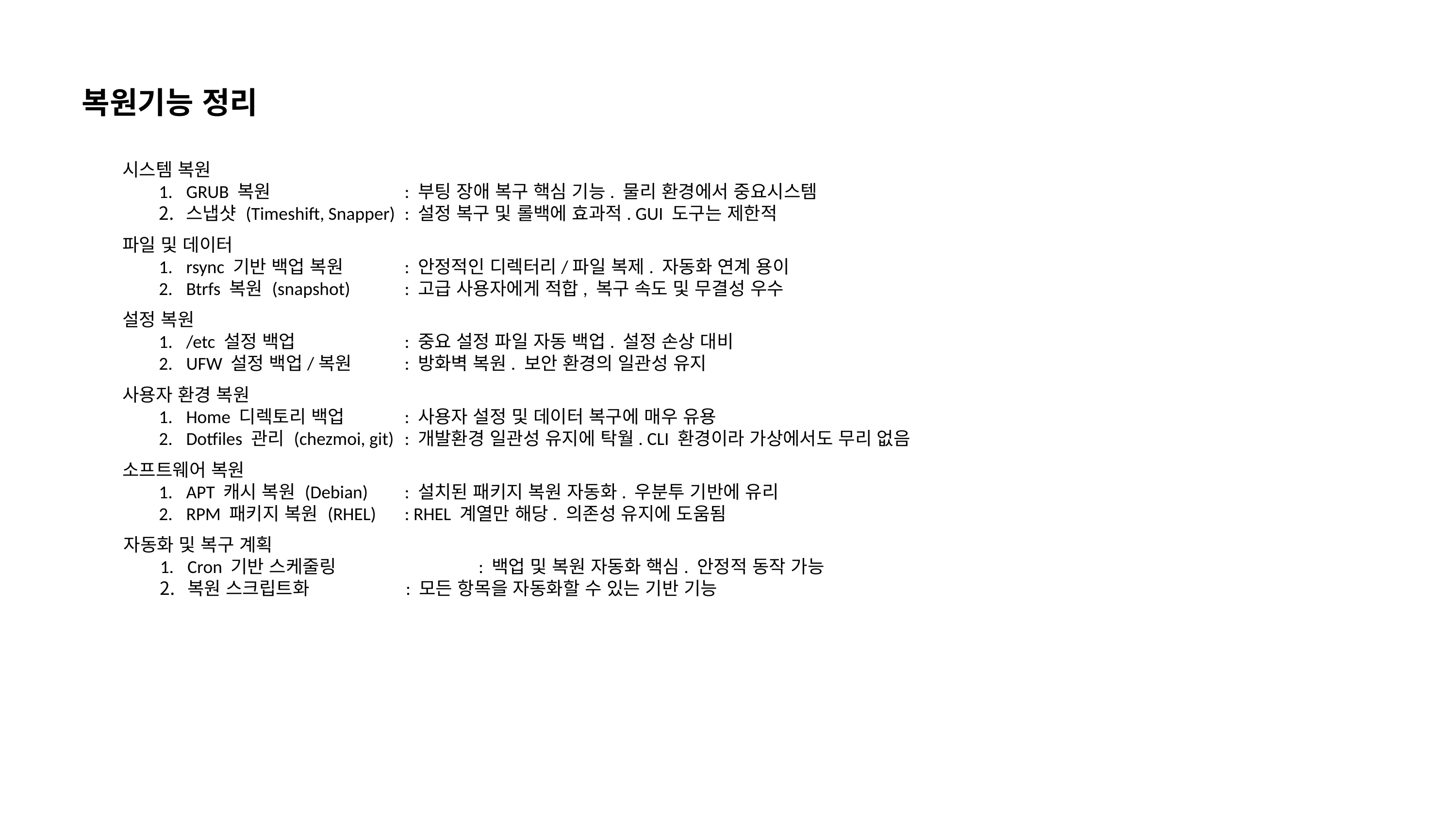

복원기능 정리
시스템 복원
GRUB 복원		: 부팅 장애 복구 핵심 기능. 물리 환경에서 중요시스템
스냅샷 (Timeshift, Snapper)	: 설정 복구 및 롤백에 효과적. GUI 도구는 제한적
파일 및 데이터
rsync 기반 백업 복원	: 안정적인 디렉터리/파일 복제. 자동화 연계 용이
Btrfs 복원 (snapshot)	: 고급 사용자에게 적합, 복구 속도 및 무결성 우수
설정 복원
/etc 설정 백업		: 중요 설정 파일 자동 백업. 설정 손상 대비
UFW 설정 백업/복원	: 방화벽 복원. 보안 환경의 일관성 유지
사용자 환경 복원
Home 디렉토리 백업	: 사용자 설정 및 데이터 복구에 매우 유용
Dotfiles 관리 (chezmoi, git)	: 개발환경 일관성 유지에 탁월. CLI 환경이라 가상에서도 무리 없음
소프트웨어 복원
APT 캐시 복원 (Debian)	: 설치된 패키지 복원 자동화. 우분투 기반에 유리
RPM 패키지 복원 (RHEL)	: RHEL 계열만 해당. 의존성 유지에 도움됨
자동화 및 복구 계획
Cron 기반 스케줄링		: 백업 및 복원 자동화 핵심. 안정적 동작 가능
복원 스크립트화		: 모든 항목을 자동화할 수 있는 기반 기능